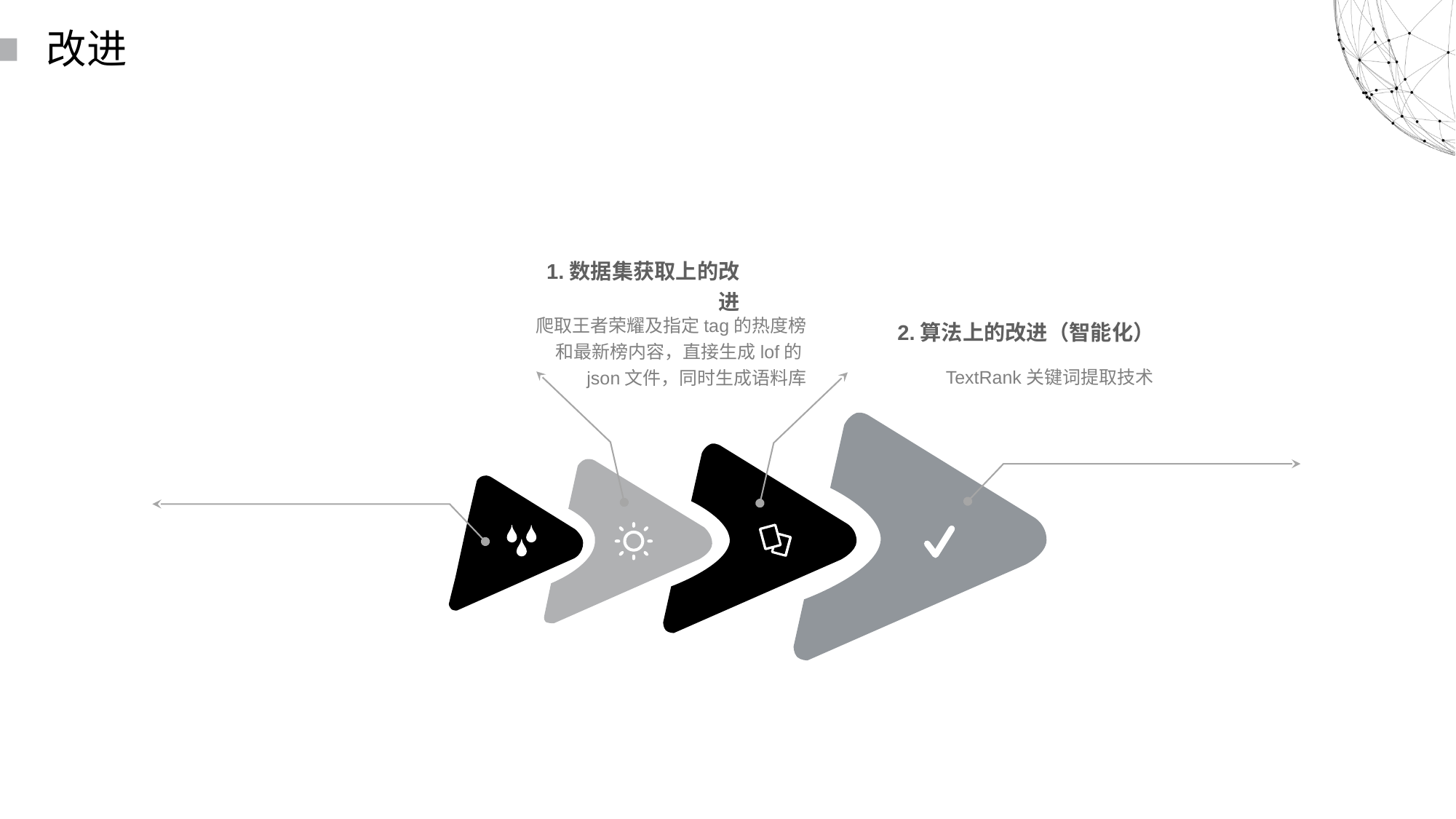

读书派booklist免费出品
禁止任何二次分享、售卖
本人法律专业，请勿以身试法
读书派booklist免费出品
这部分内容不影响PPT播放
尊重原创，请勿以身试法，二次分享或倒卖

改进

1.数据集获取上的改进
2.算法上的改进（智能化）
爬取王者荣耀及指定tag的热度榜和最新榜内容，直接生成lof的json文件，同时生成语料库
TextRank关键词提取技术

读书派booklist免费出品
禁止任何二次分享、售卖
本人法律专业，请勿以身试法
读书派booklist免费出品
这部分内容不影响PPT播放
尊重原创，请勿以身试法，二次分享或倒卖